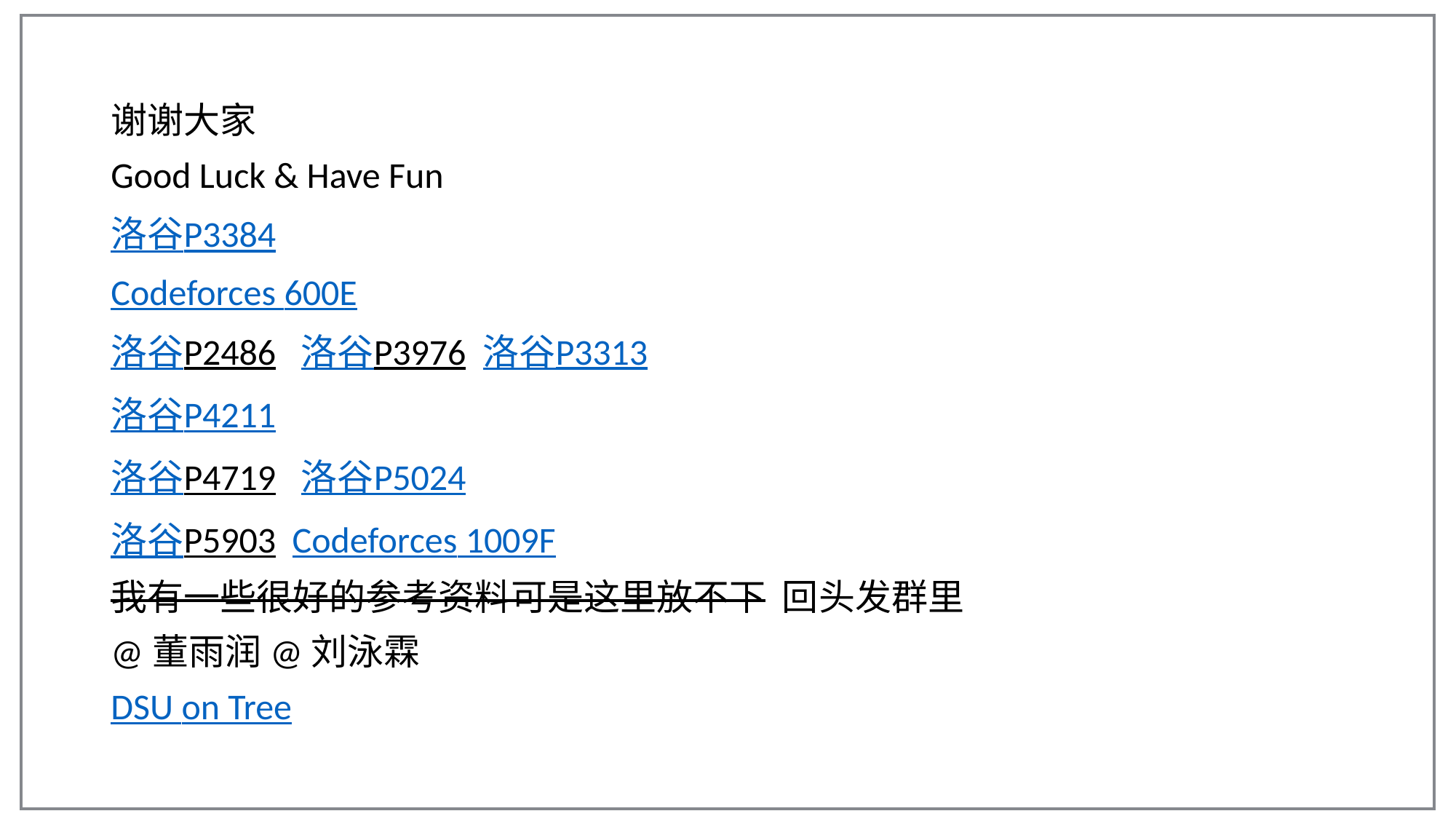

谢谢大家
Good Luck & Have Fun
洛谷P3384
Codeforces 600E
洛谷P2486  洛谷P3976 洛谷P3313
洛谷P4211
洛谷P4719  洛谷P5024
洛谷P5903  Codeforces 1009F
我有一些很好的参考资料可是这里放不下  回头发群里
@董雨润@刘泳霖
DSU on Tree